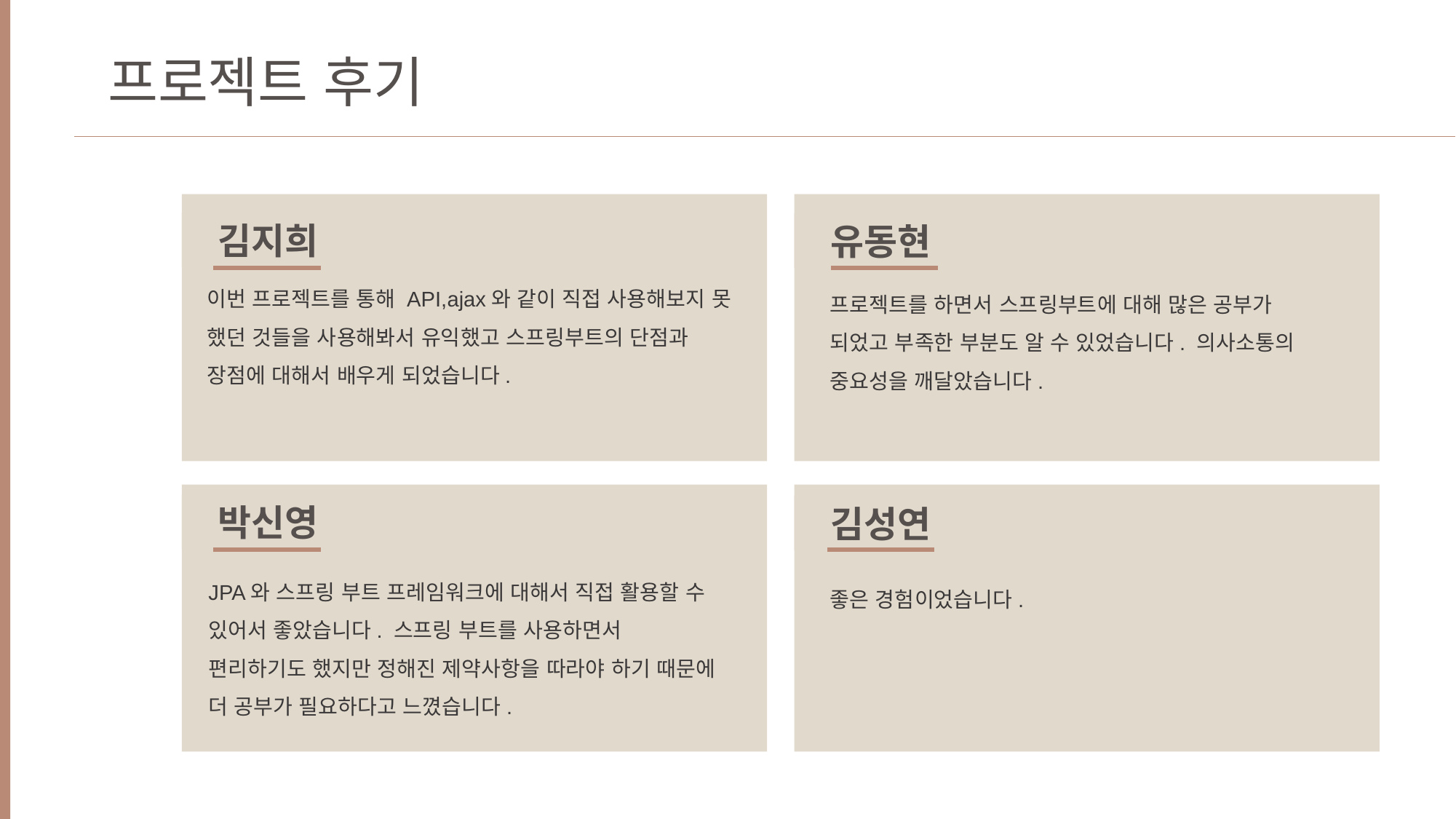

프로젝트 후기

김지희
유동현
이번 프로젝트를 통해 API,ajax와 같이 직접 사용해보지 못 했던 것들을 사용해봐서 유익했고 스프링부트의 단점과 장점에 대해서 배우게 되었습니다.
프로젝트를 하면서 스프링부트에 대해 많은 공부가 되었고 부족한 부분도 알 수 있었습니다. 의사소통의 중요성을 깨달았습니다.

박신영
김성연

JPA와 스프링 부트 프레임워크에 대해서 직접 활용할 수 있어서 좋았습니다. 스프링 부트를 사용하면서 편리하기도 했지만 정해진 제약사항을 따라야 하기 때문에 더 공부가 필요하다고 느꼈습니다.
좋은 경험이었습니다.